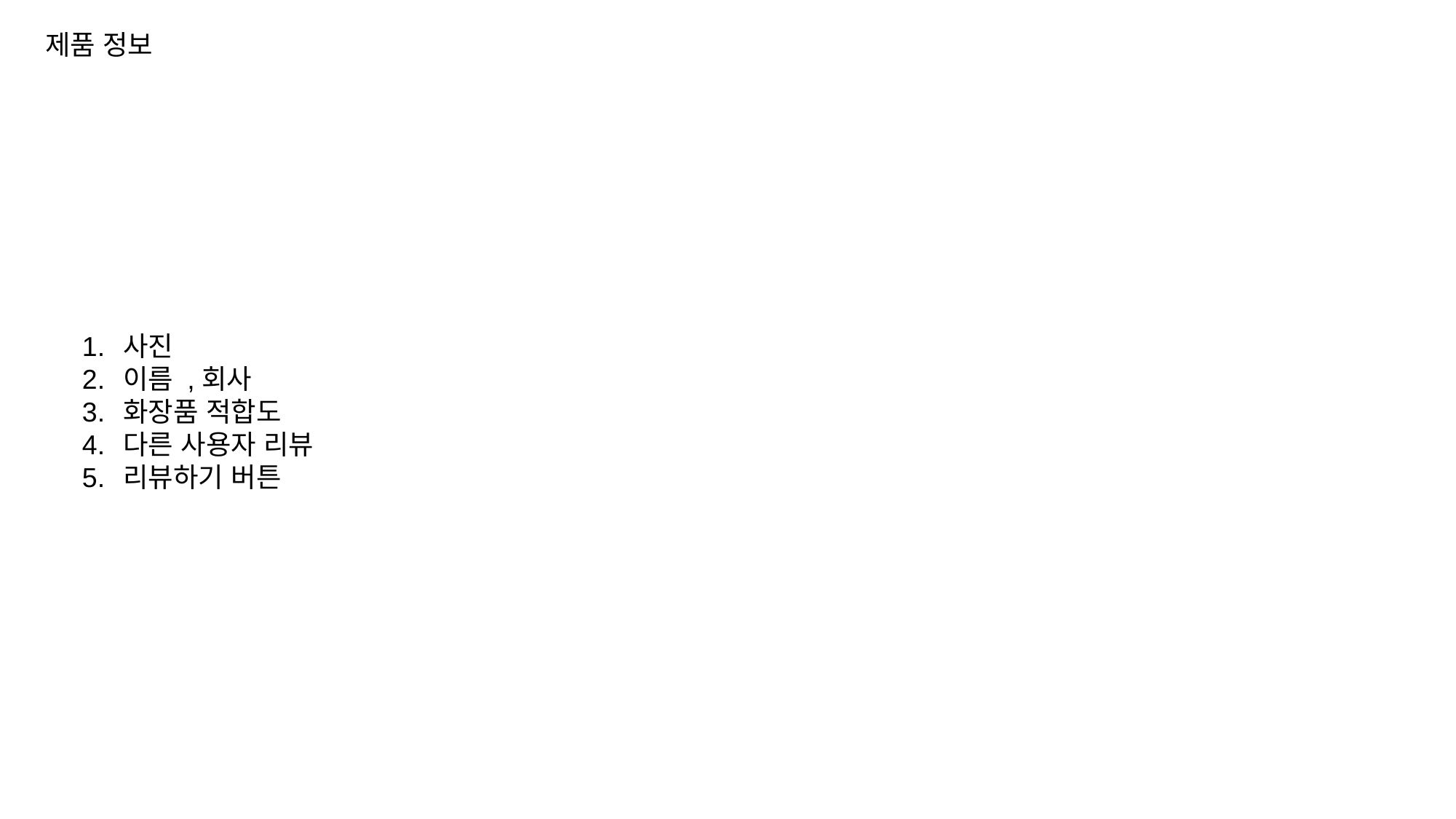

제품 정보
사진
이름 ,회사
화장품 적합도
다른 사용자 리뷰
리뷰하기 버튼